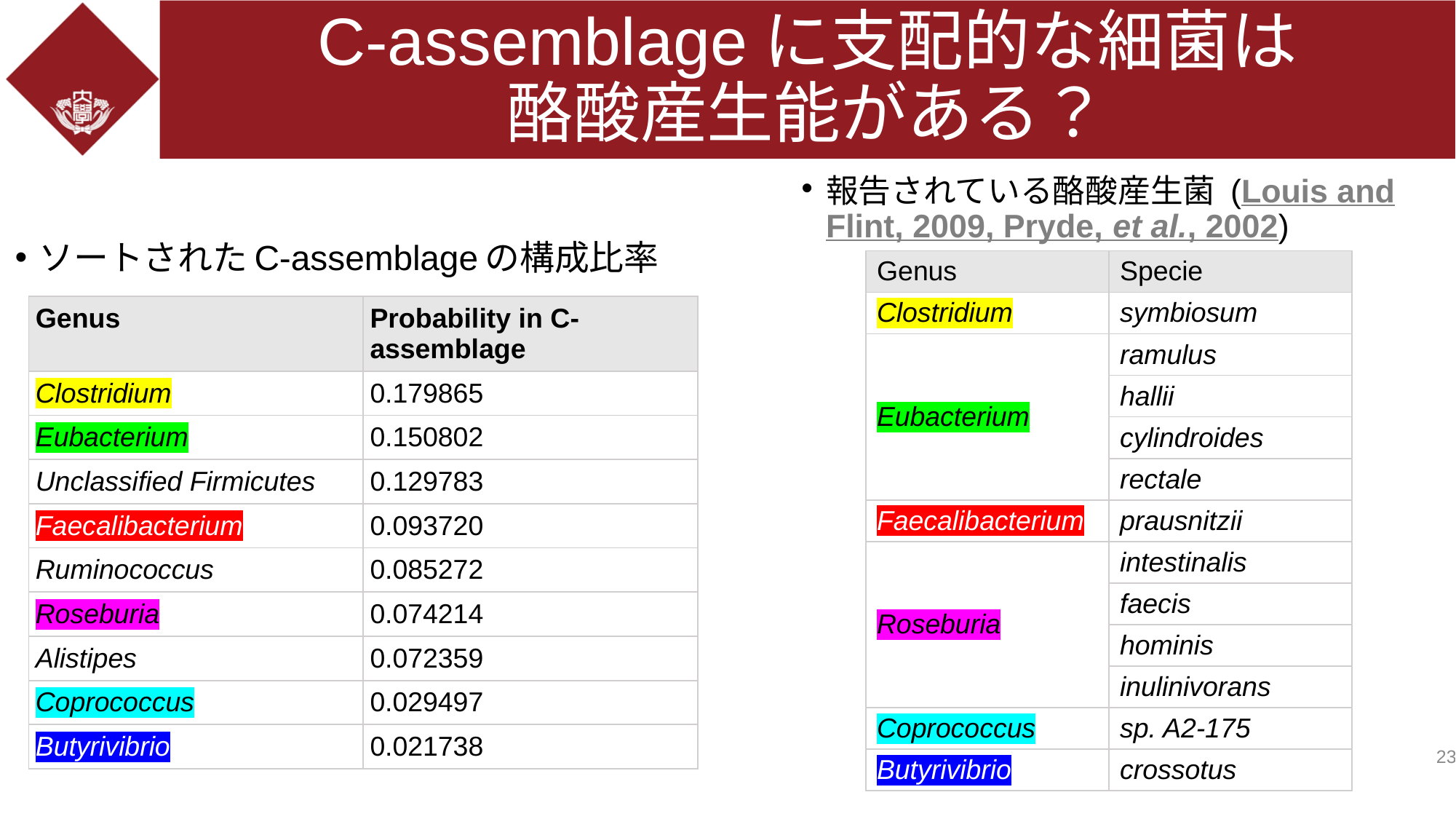

# C-assemblageに支配的な細菌は 酪酸産生能がある？
報告されている酪酸産生菌 (Louis and Flint, 2009, Pryde, et al., 2002)
ソートされたC-assemblageの構成比率
| Genus | Specie |
| --- | --- |
| Clostridium | symbiosum |
| Eubacterium | ramulus |
|  | hallii |
|  | cylindroides |
|  | rectale |
| Faecalibacterium | prausnitzii |
| Roseburia | intestinalis |
|  | faecis |
|  | hominis |
|  | inulinivorans |
| Coprococcus | sp. A2-175 |
| Butyrivibrio | crossotus |
| Genus | Probability in C-assemblage |
| --- | --- |
| Clostridium | 0.179865 |
| Eubacterium | 0.150802 |
| Unclassified Firmicutes | 0.129783 |
| Faecalibacterium | 0.093720 |
| Ruminococcus | 0.085272 |
| Roseburia | 0.074214 |
| Alistipes | 0.072359 |
| Coprococcus | 0.029497 |
| Butyrivibrio | 0.021738 |
23